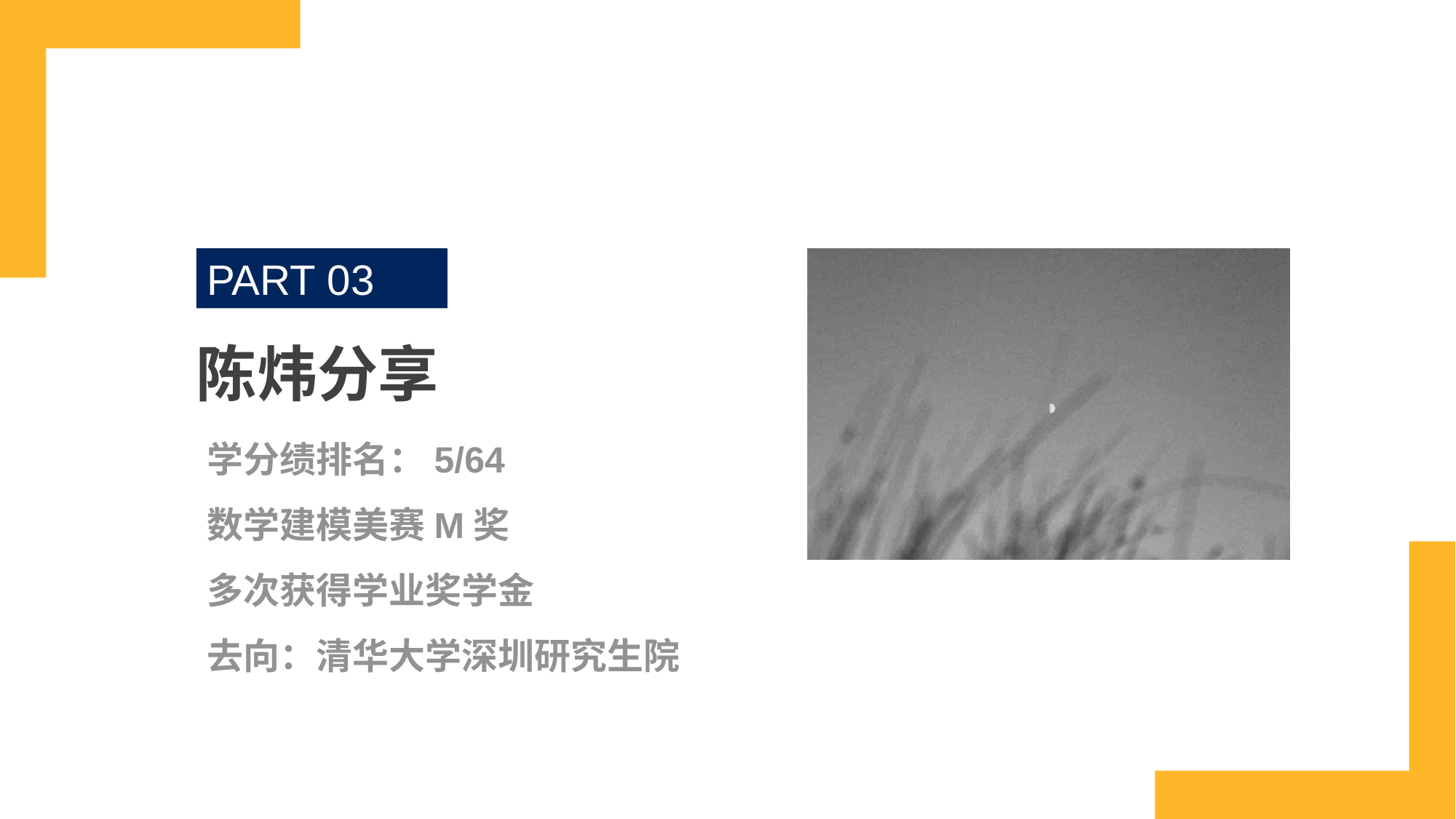

PART 03

陈炜分享
学分绩排名：5/64
数学建模美赛M奖
多次获得学业奖学金
去向：清华大学深圳研究生院